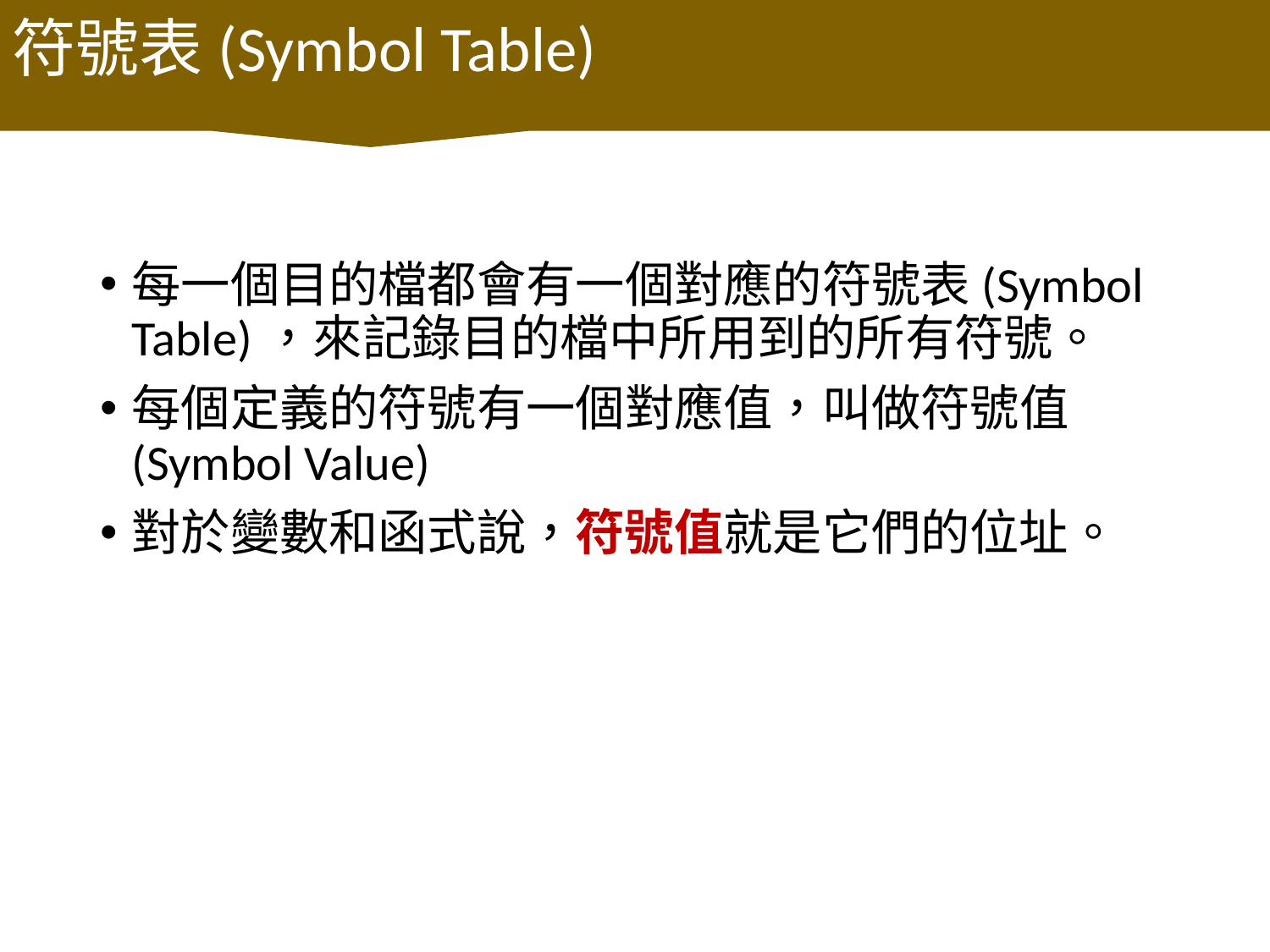

符號表(Symbol Table)

每一個目的檔都會有一個對應的符號表(Symbol Table)，來記錄目的檔中所用到的所有符號。
每個定義的符號有一個對應值，叫做符號值(Symbol Value)
對於變數和函式說，符號值就是它們的位址。